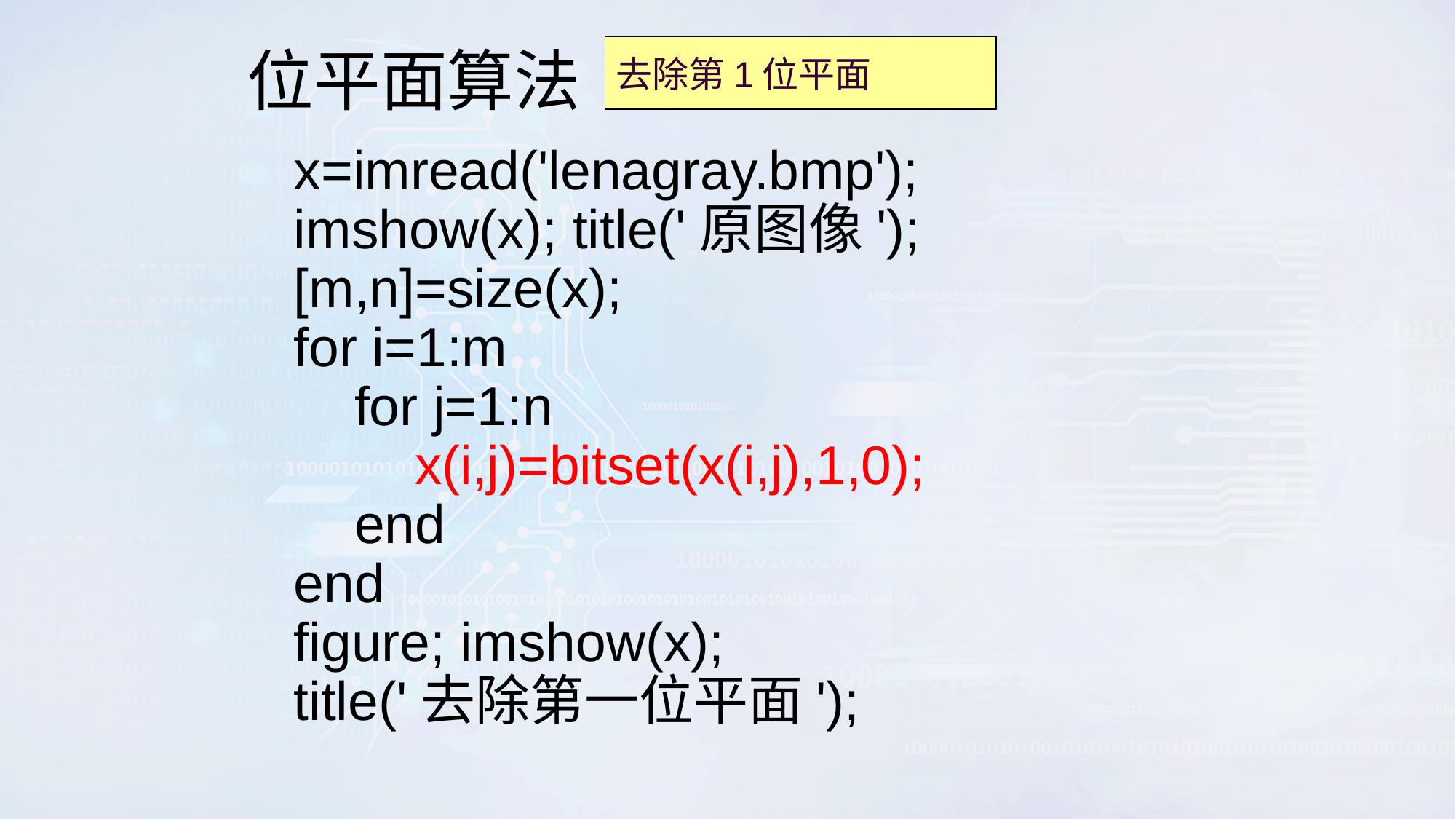

去除第1位平面
# 位平面算法
x=imread('lenagray.bmp');
imshow(x); title('原图像');
[m,n]=size(x);
for i=1:m
    for j=1:n
        x(i,j)=bitset(x(i,j),1,0);
    end
end
figure; imshow(x);
title('去除第一位平面');